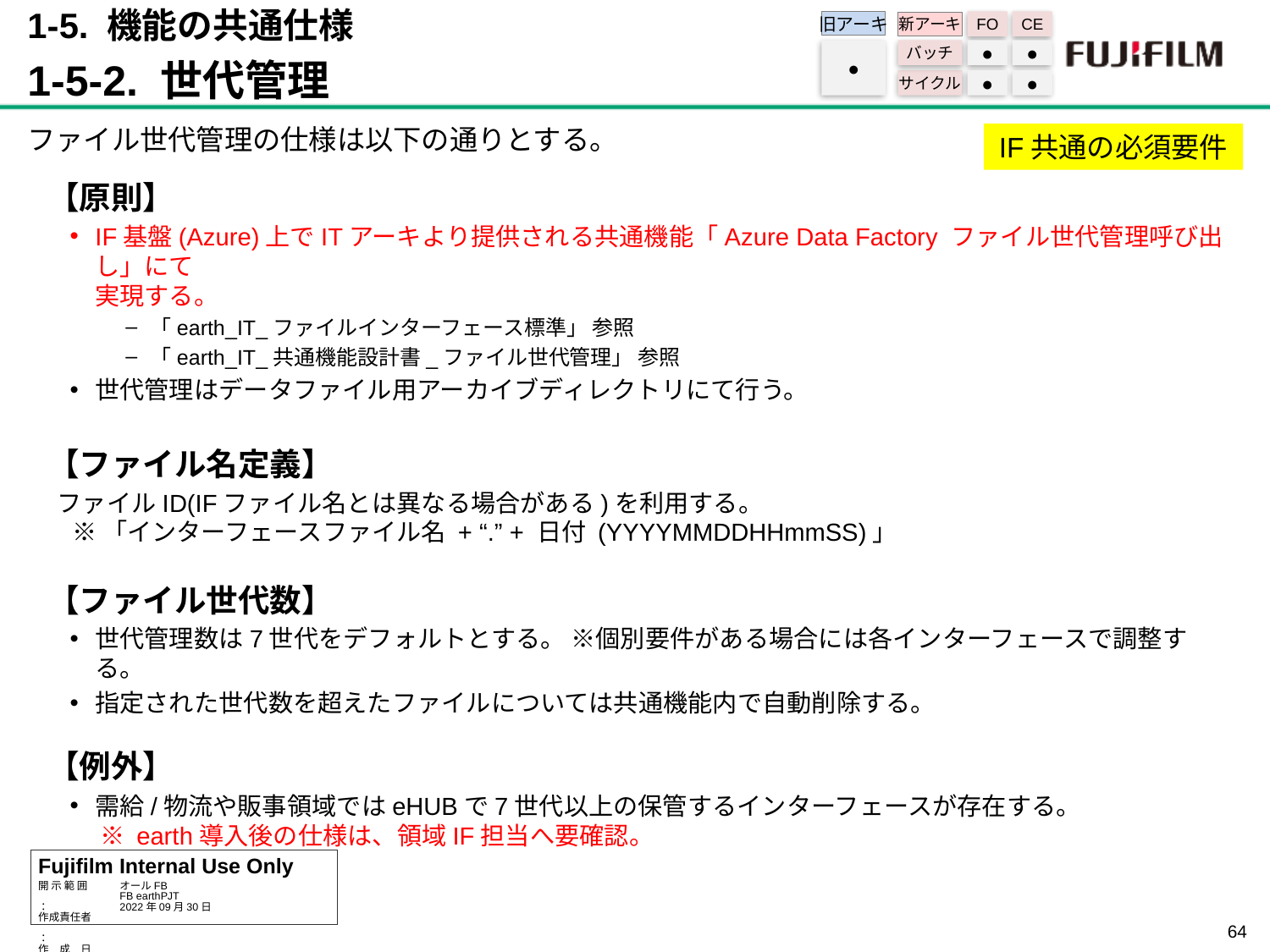

1-5. 機能の共通仕様
1-5-2. 世代管理
旧アーキ
FO
CE
新アーキ
バッチ
●
●
サイクル
●
●
●
ファイル世代管理の仕様は以下の通りとする。
IF共通の必須要件
【原則】
IF基盤(Azure)上でITアーキより提供される共通機能「Azure Data Factory ファイル世代管理呼び出し」にて
実現する。
「earth_IT_ファイルインターフェース標準」 参照
「earth_IT_共通機能設計書_ファイル世代管理」 参照
世代管理はデータファイル用アーカイブディレクトリにて行う。
【ファイル名定義】
 ファイルID(IFファイル名とは異なる場合がある)を利用する。
　※ 「インターフェースファイル名 + “.” + 日付 (YYYYMMDDHHmmSS)」

【ファイル世代数】
世代管理数は7世代をデフォルトとする。 ※個別要件がある場合には各インターフェースで調整する。
指定された世代数を超えたファイルについては共通機能内で自動削除する。
【例外】
需給/物流や販事領域ではeHUBで7世代以上の保管するインターフェースが存在する。
 ※ earth導入後の仕様は、領域IF担当へ要確認。

64